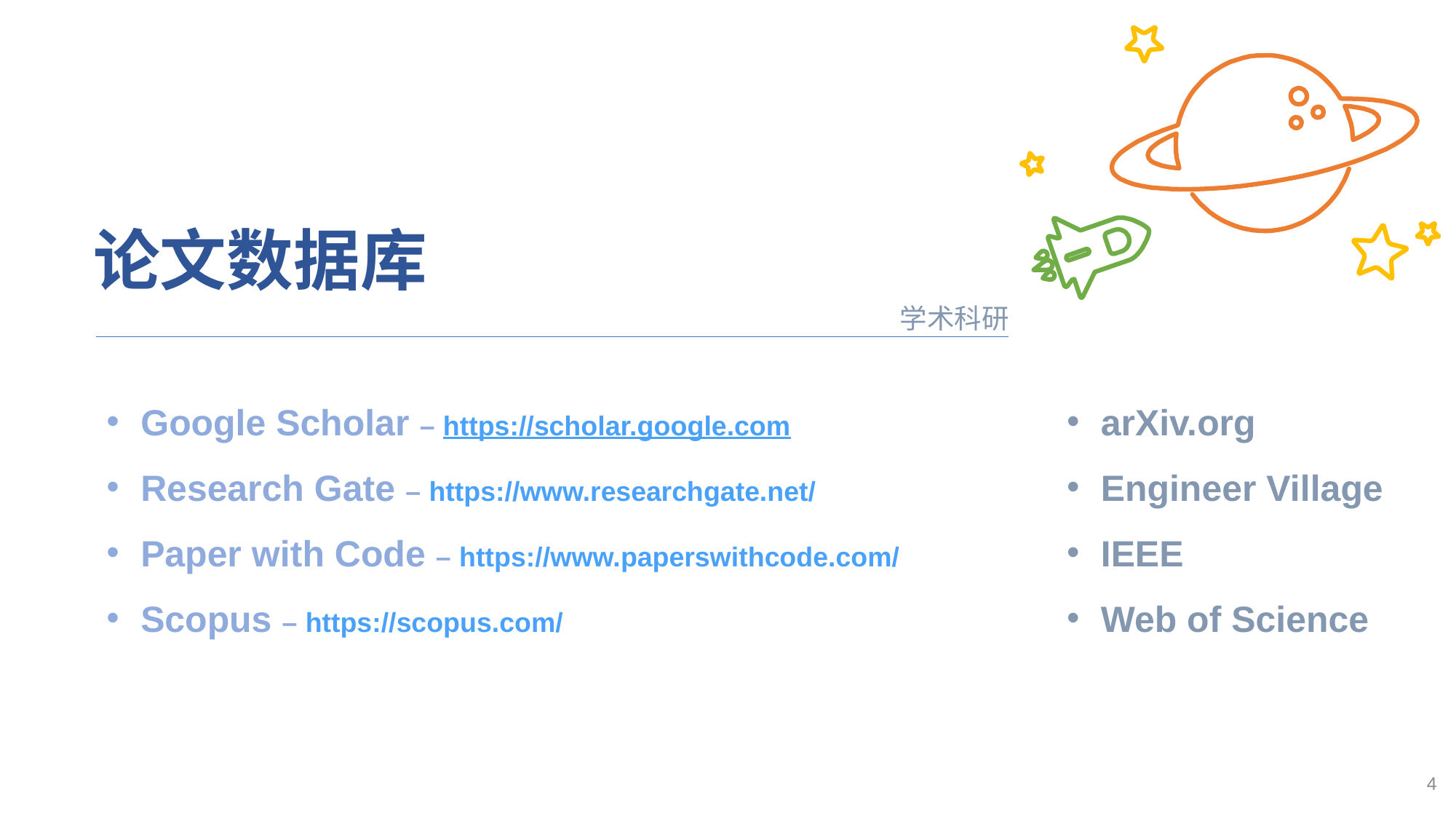

论文数据库
学术科研

arXiv.org
Engineer Village
IEEE
Web of Science
Google Scholar – https://scholar.google.com
Research Gate – https://www.researchgate.net/
Paper with Code – https://www.paperswithcode.com/
Scopus – https://scopus.com/
4